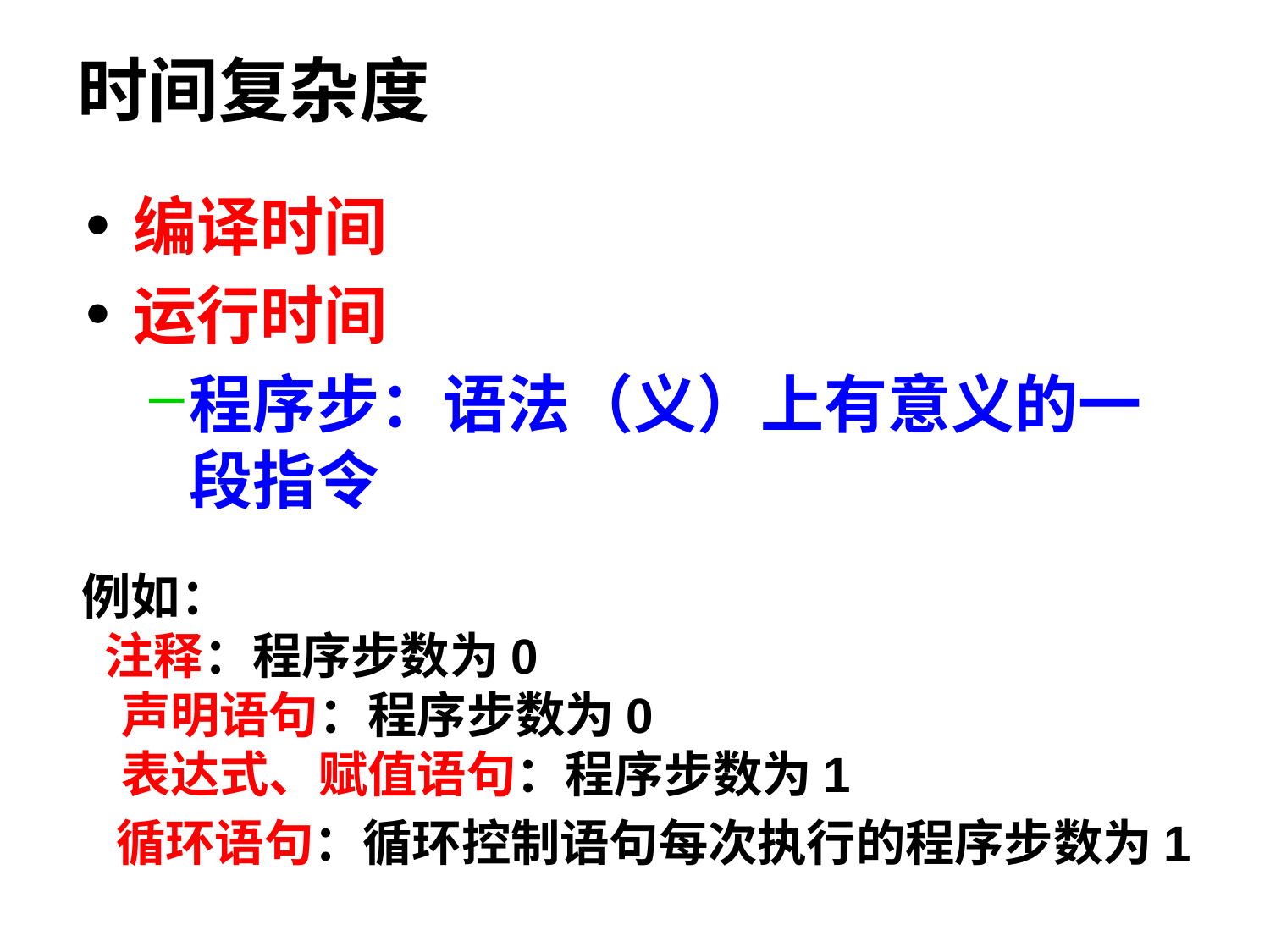

时间复杂度
编译时间
运行时间
程序步：语法（义）上有意义的一段指令
例如：
  注释：程序步数为0
  声明语句：程序步数为0
  表达式、赋值语句：程序步数为1
  循环语句：循环控制语句每次执行的程序步数为1